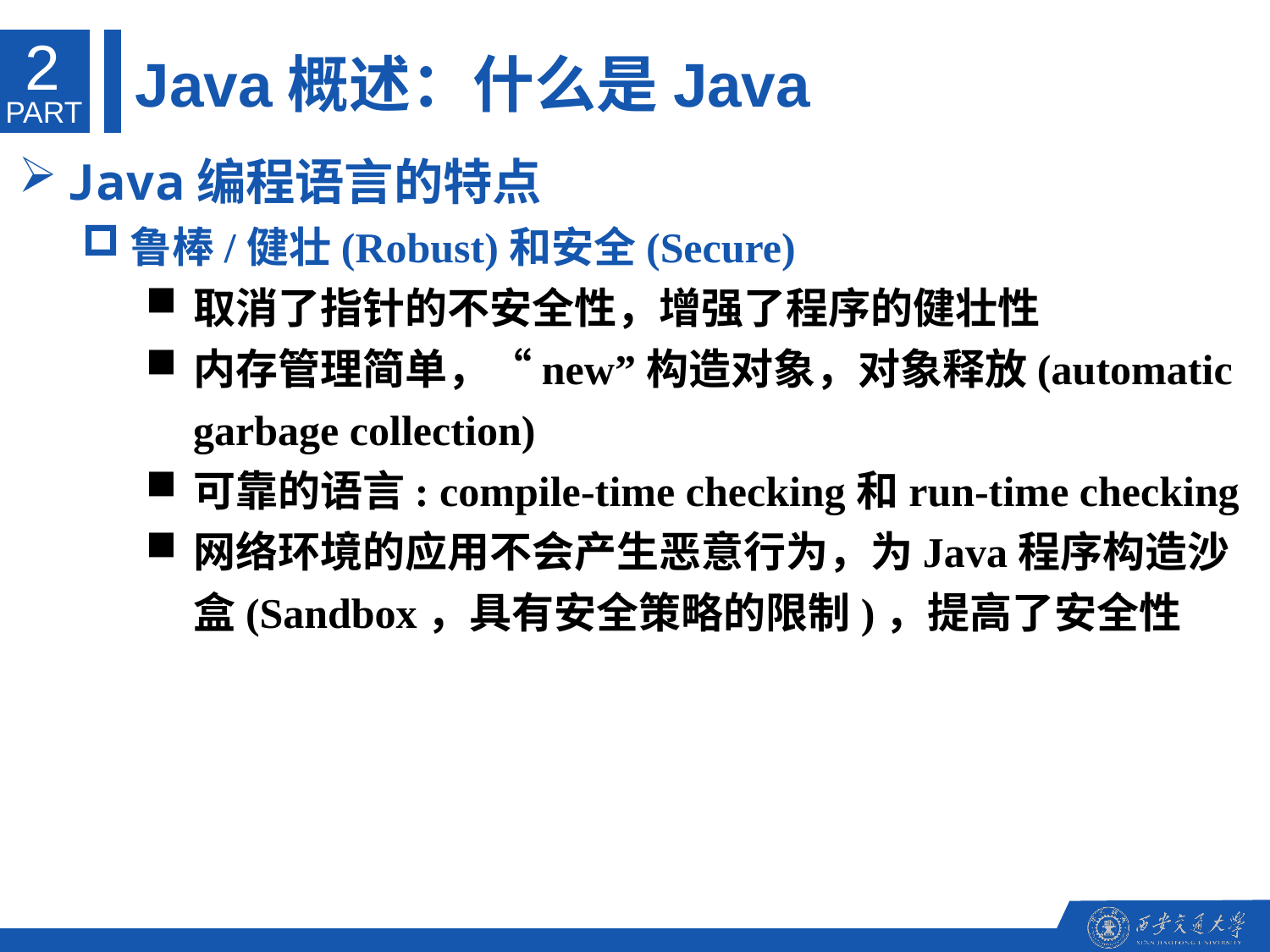

2
Java概述：什么是Java
PART
Java编程语言的特点
鲁棒/健壮(Robust)和安全(Secure)
取消了指针的不安全性，增强了程序的健壮性
内存管理简单，“new”构造对象，对象释放(automatic garbage collection)
可靠的语言: compile-time checking和run-time checking
网络环境的应用不会产生恶意行为，为Java程序构造沙盒(Sandbox，具有安全策略的限制)，提高了安全性